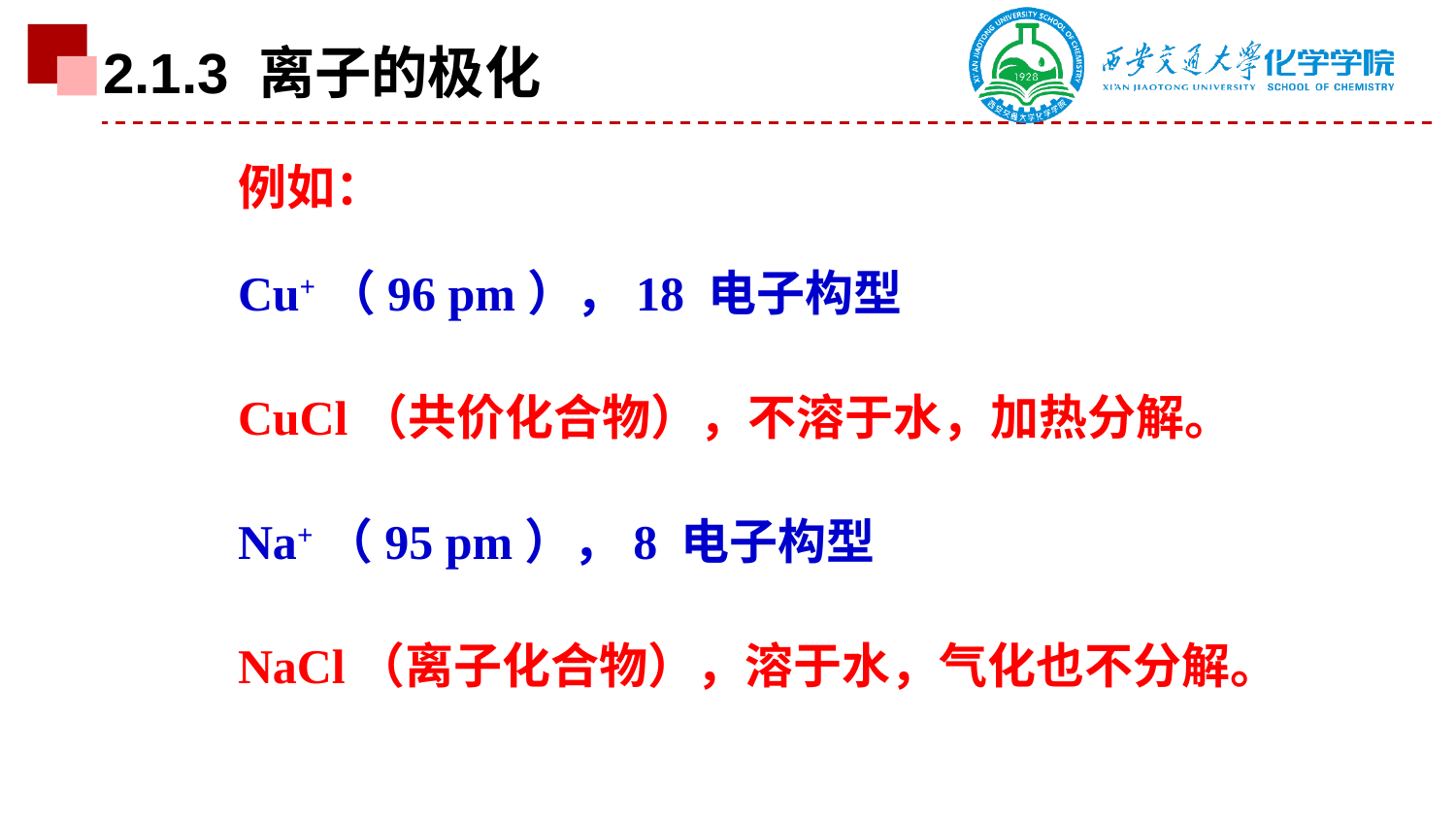

2.1.3 离子的极化
例如：
Cu+（96 pm），18 电子构型

CuCl（共价化合物），不溶于水，加热分解。

Na+（95 pm），8 电子构型

NaCl（离子化合物），溶于水，气化也不分解。